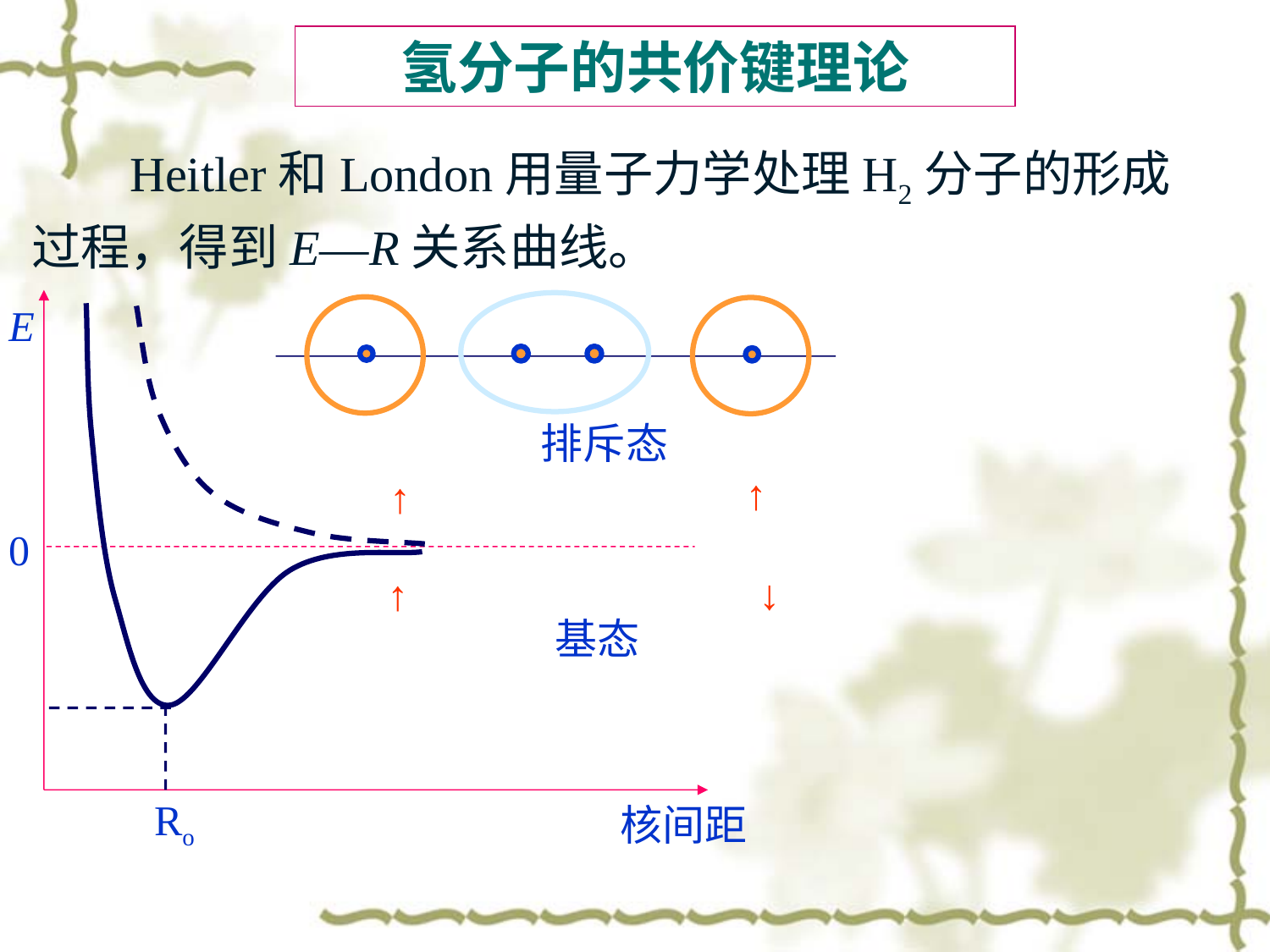

氢分子的共价键理论

        Heitler和London用量子力学处理H2分子的形成过程，得到E—R关系曲线。

E

排斥态
↑
↑
0
↓
↑
基态

Ro
核间距